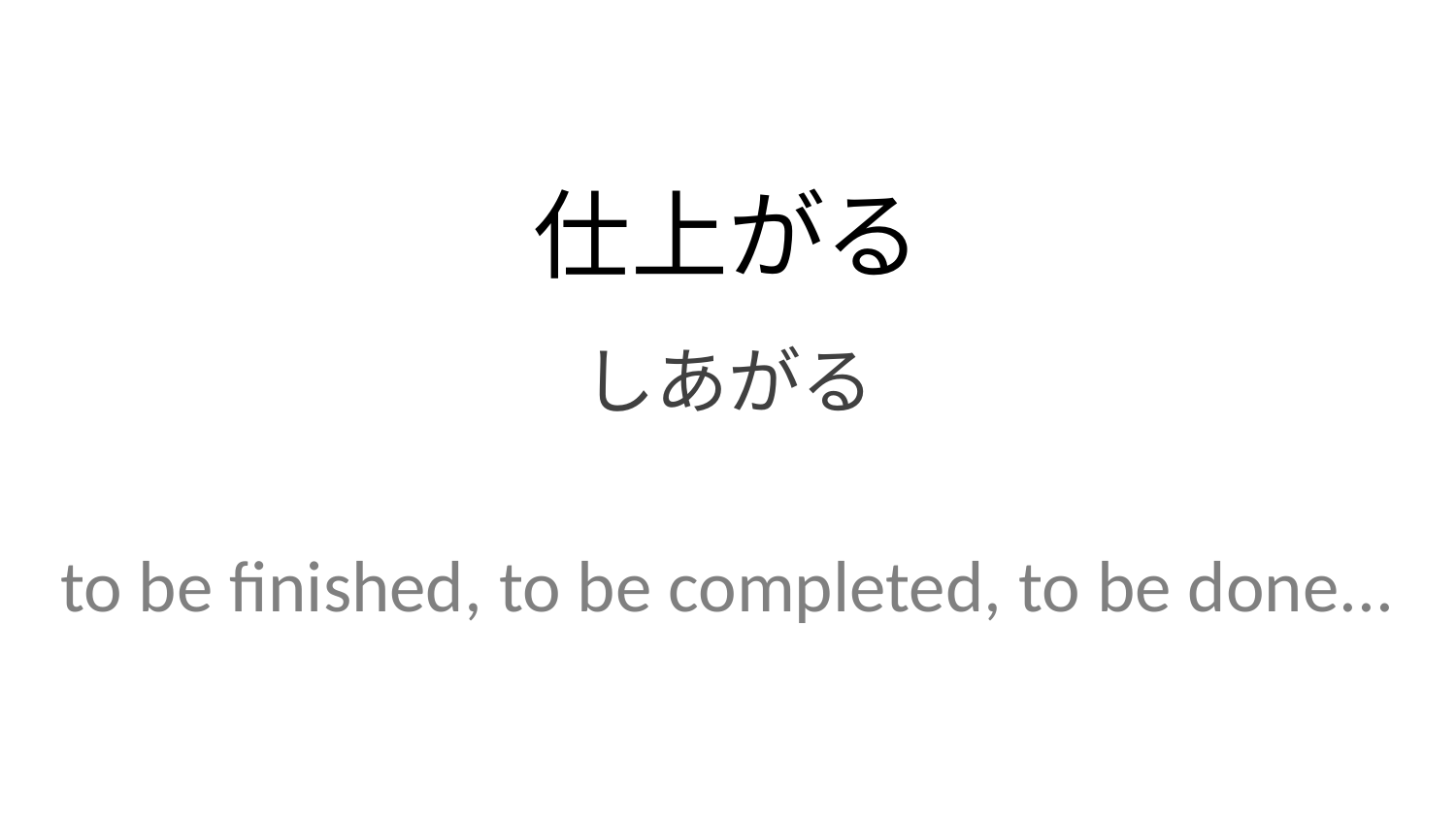

仕上がる

しあがる
to be finished, to be completed, to be done...